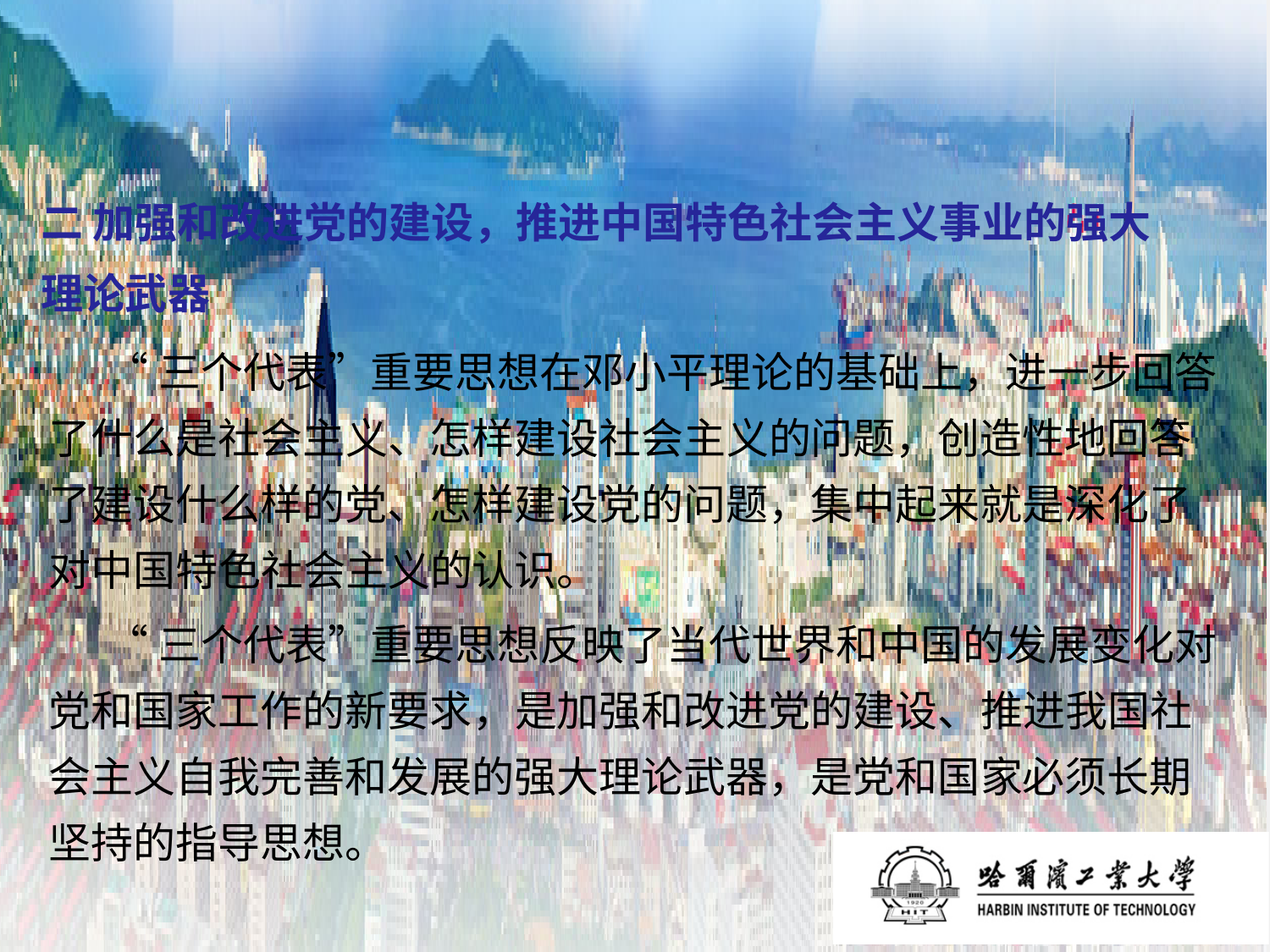

# 二 加强和改进党的建设，推进中国特色社会主义事业的强大理论武器
      “三个代表”重要思想在邓小平理论的基础上，进一步回答了什么是社会主义、怎样建设社会主义的问题，创造性地回答了建设什么样的党、怎样建设党的问题，集中起来就是深化了对中国特色社会主义的认识。
      “三个代表”重要思想反映了当代世界和中国的发展变化对党和国家工作的新要求，是加强和改进党的建设、推进我国社会主义自我完善和发展的强大理论武器，是党和国家必须长期坚持的指导思想。